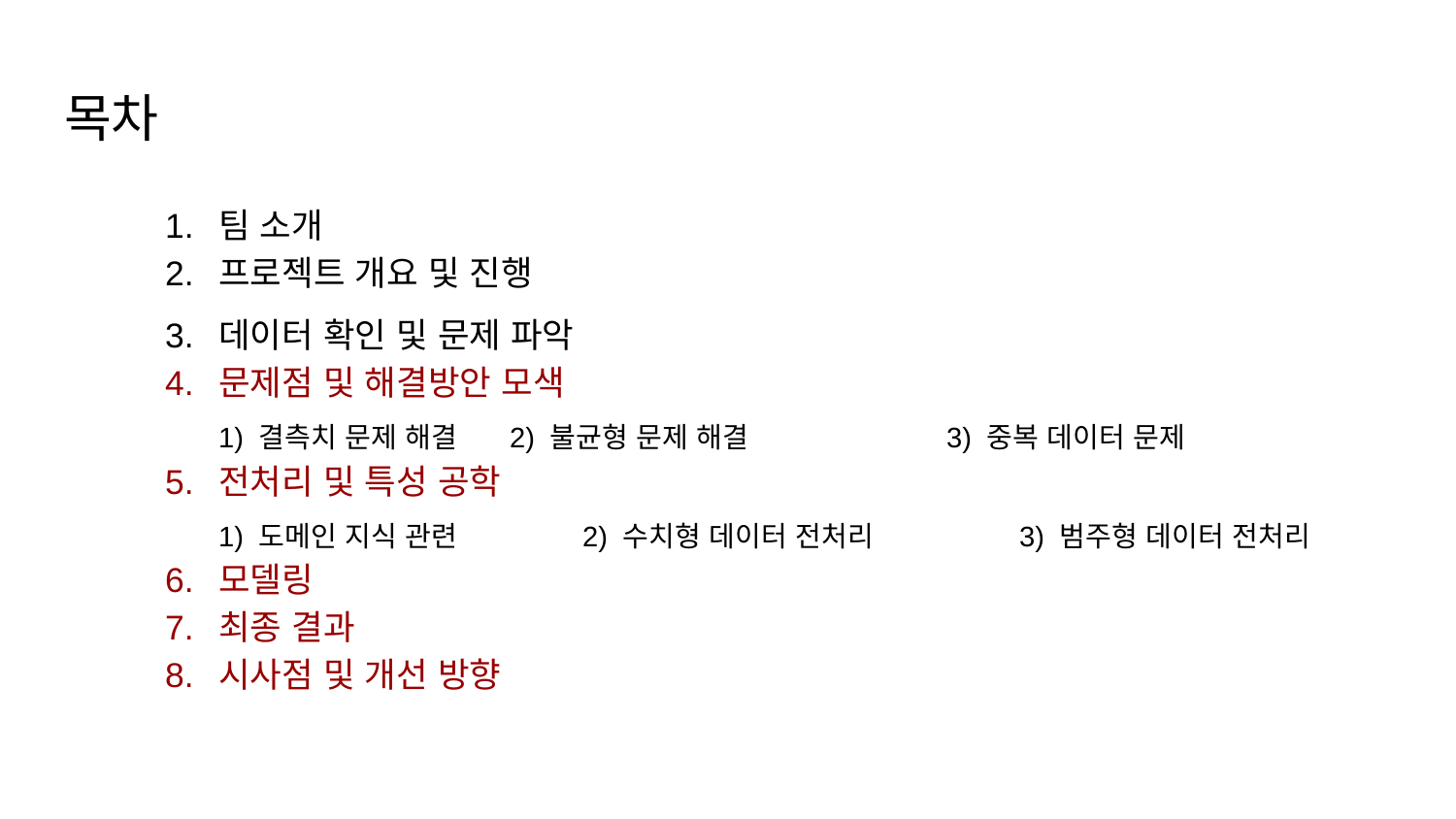

# 목차
팀 소개
프로젝트 개요 및 진행
데이터 확인 및 문제 파악
문제점 및 해결방안 모색
1) 결측치 문제 해결 	2) 불균형 문제 해결 		3) 중복 데이터 문제
전처리 및 특성 공학
1) 도메인 지식 관련 	2) 수치형 데이터 전처리	3) 범주형 데이터 전처리
모델링
최종 결과
시사점 및 개선 방향